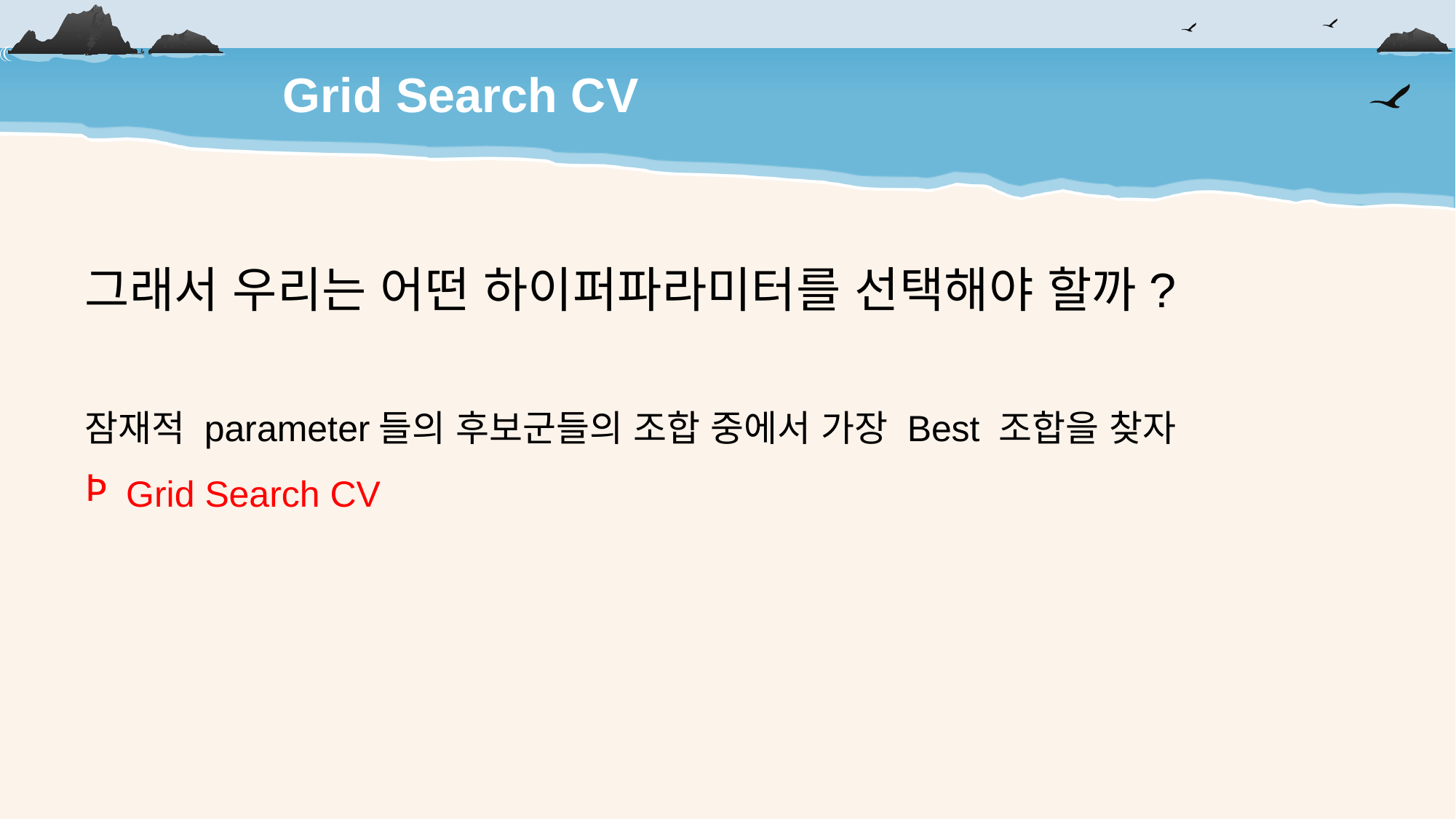

Grid Search CV
그래서 우리는 어떤 하이퍼파라미터를 선택해야 할까?

잠재적 parameter들의 후보군들의 조합 중에서 가장 Best 조합을 찾자
Grid Search CV